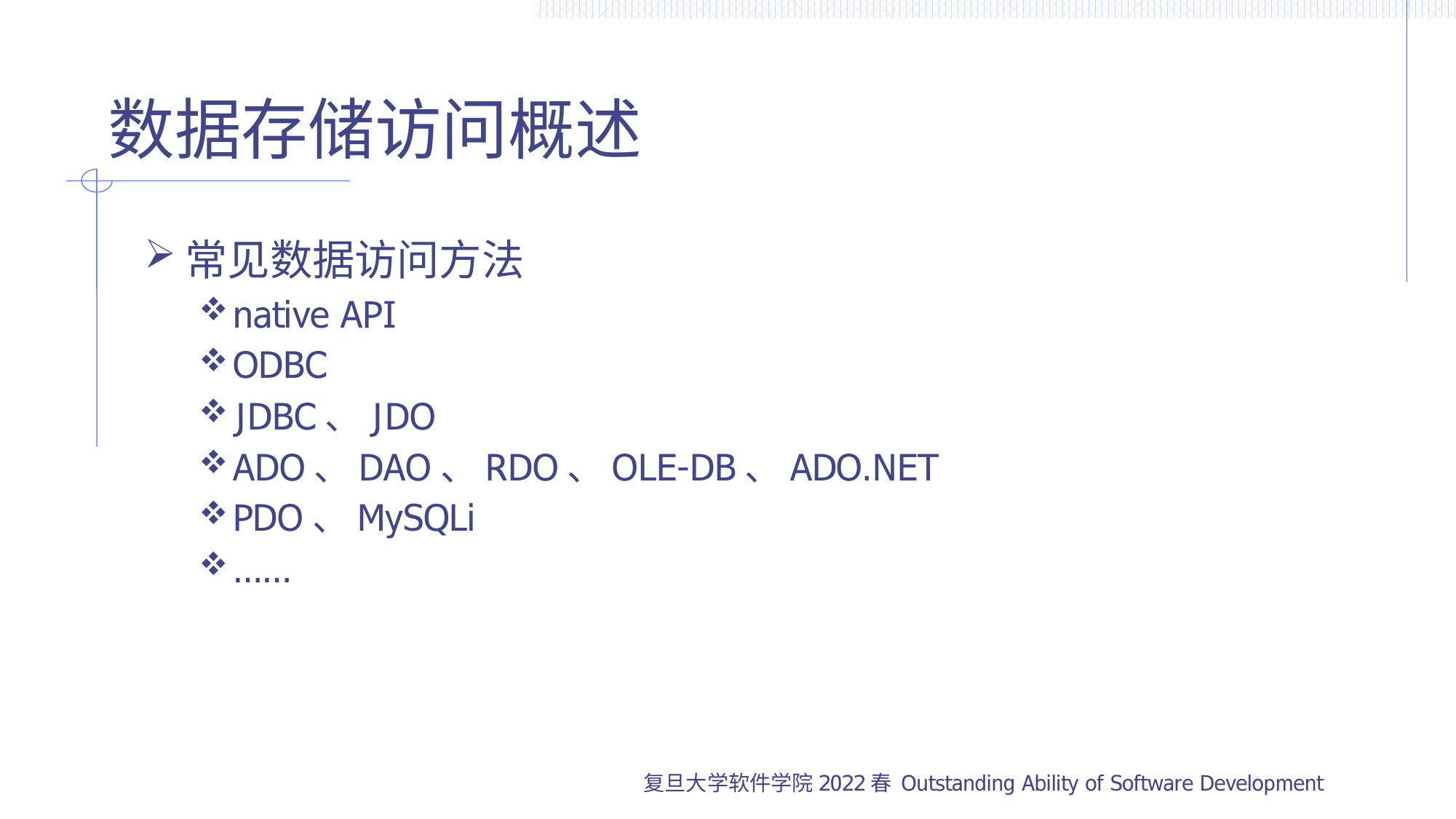

# 数据存储访问概述
常见数据访问方法
native API
ODBC
JDBC、JDO
ADO、DAO、RDO、OLE-DB、ADO.NET
PDO、MySQLi
……